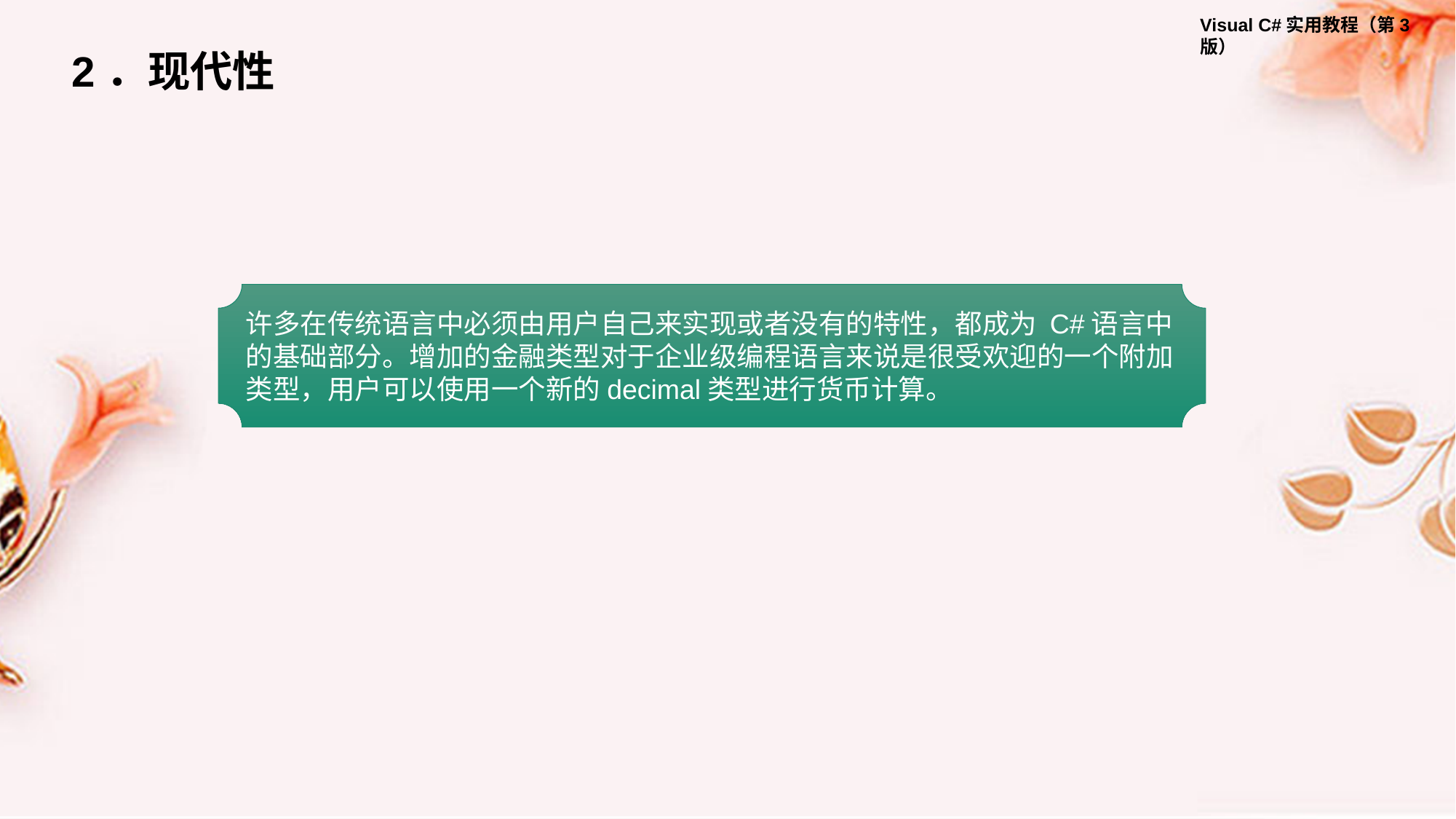

2．现代性
许多在传统语言中必须由用户自己来实现或者没有的特性，都成为 C#语言中的基础部分。增加的金融类型对于企业级编程语言来说是很受欢迎的一个附加类型，用户可以使用一个新的decimal类型进行货币计算。